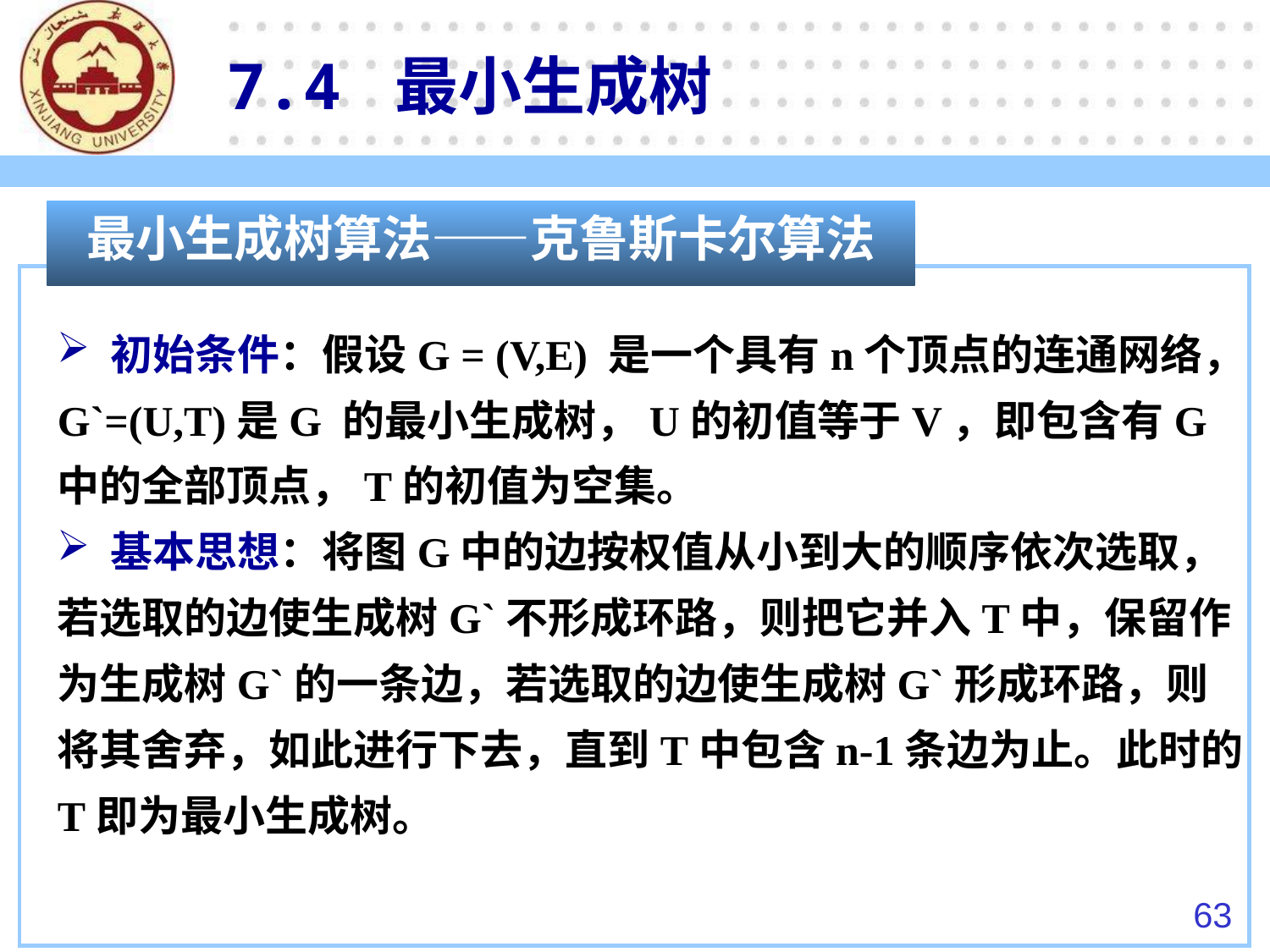

7.4 最小生成树
最小生成树算法——克鲁斯卡尔算法

 初始条件：假设G = (V,E) 是一个具有n个顶点的连通网络， G`=(U,T)是G 的最小生成树，U的初值等于V，即包含有G中的全部顶点，T的初值为空集。
 基本思想：将图G中的边按权值从小到大的顺序依次选取，若选取的边使生成树G`不形成环路，则把它并入T中，保留作为生成树G`的一条边，若选取的边使生成树G`形成环路，则将其舍弃，如此进行下去，直到T中包含n-1条边为止。此时的T即为最小生成树。
63